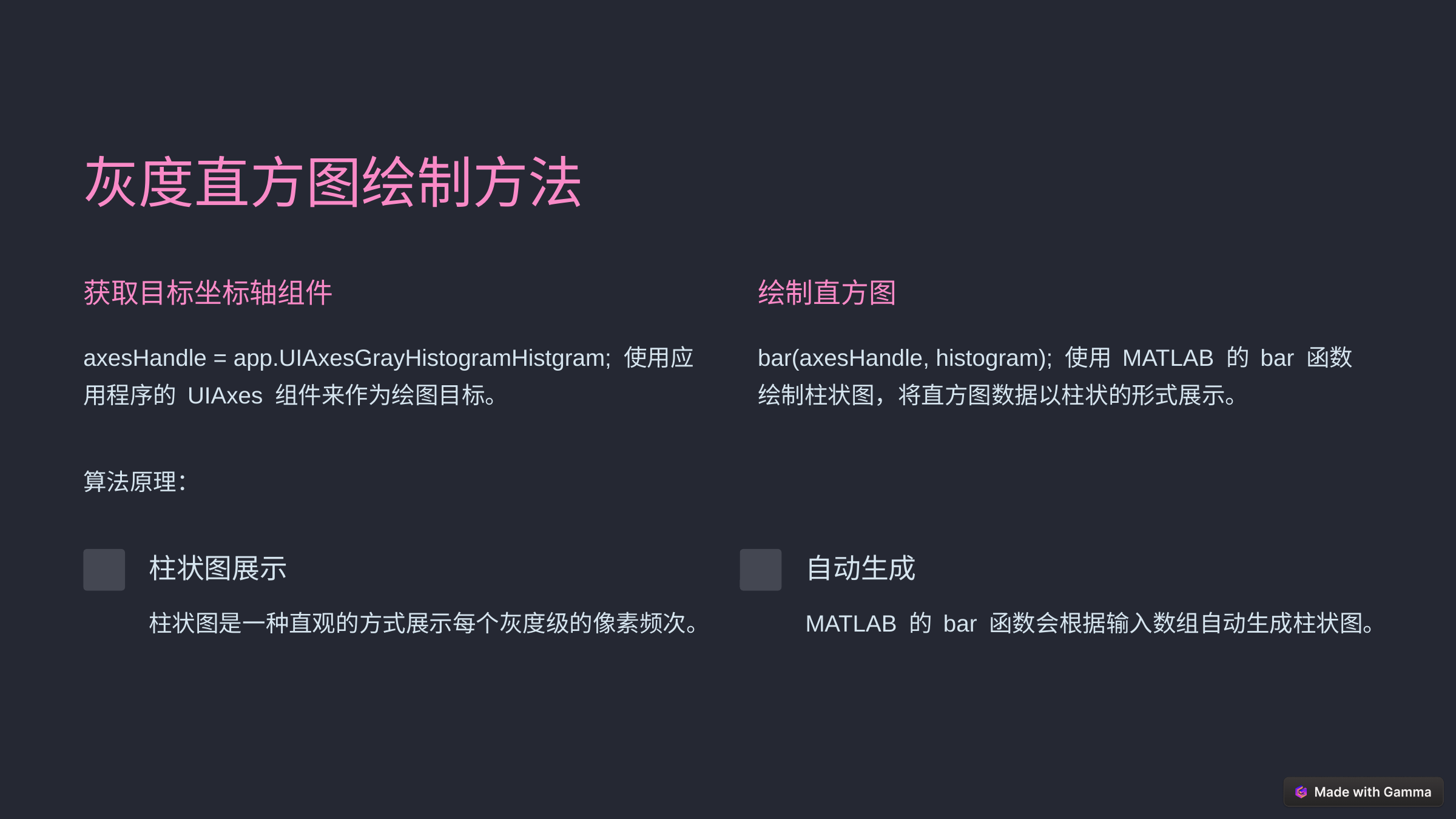

灰度直方图绘制方法
获取目标坐标轴组件
绘制直方图
axesHandle = app.UIAxesGrayHistogramHistgram; 使用应用程序的 UIAxes 组件来作为绘图目标。
bar(axesHandle, histogram); 使用 MATLAB 的 bar 函数绘制柱状图，将直方图数据以柱状的形式展示。
算法原理：

柱状图展示

自动生成
柱状图是一种直观的方式展示每个灰度级的像素频次。
MATLAB 的 bar 函数会根据输入数组自动生成柱状图。